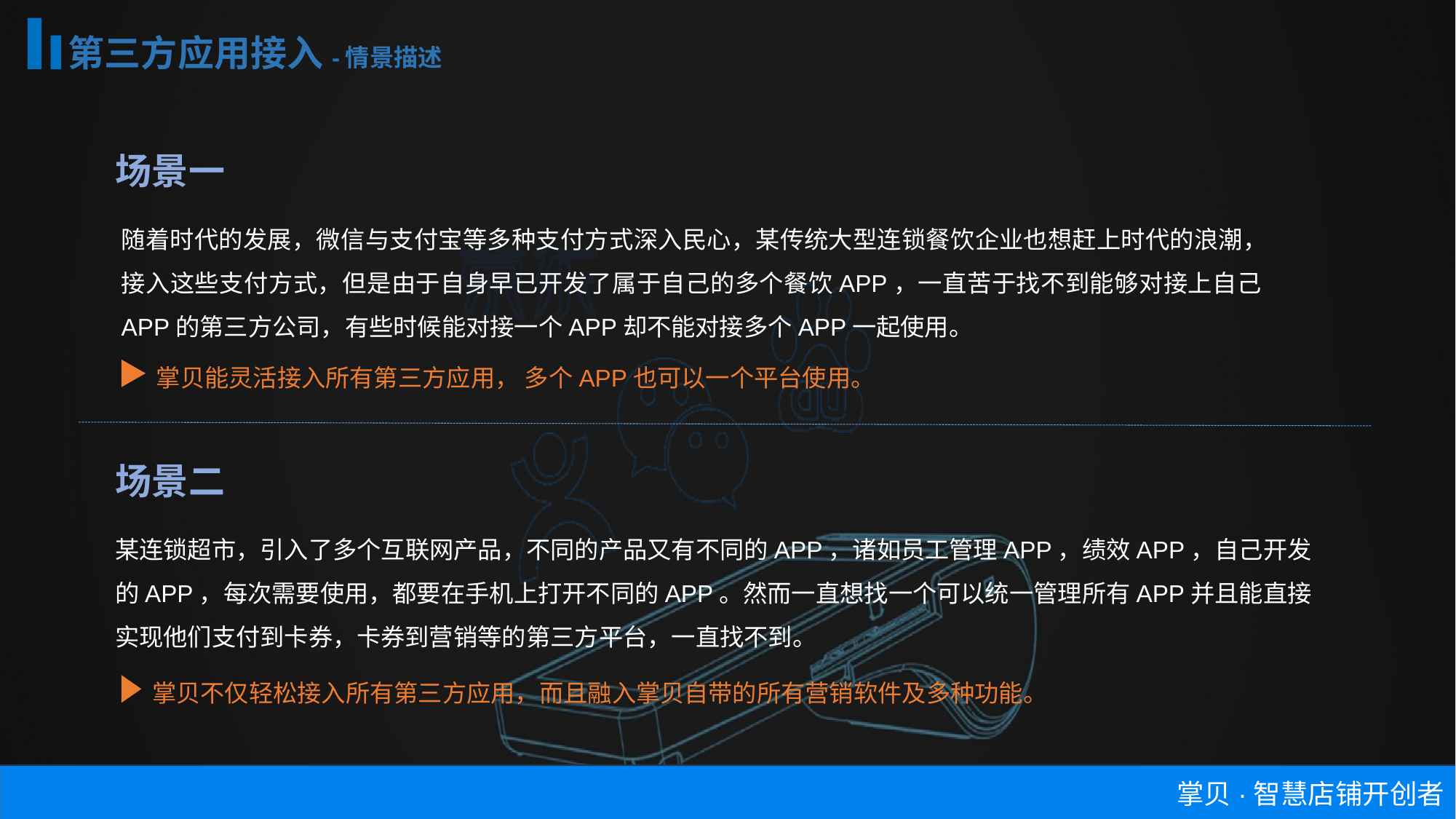

第三方应用接入-情景描述

场景一
随着时代的发展，微信与支付宝等多种支付方式深入民心，某传统大型连锁餐饮企业也想赶上时代的浪潮，接入这些支付方式，但是由于自身早已开发了属于自己的多个餐饮APP，一直苦于找不到能够对接上自己APP的第三方公司，有些时候能对接一个APP却不能对接多个APP一起使用。
掌贝能灵活接入所有第三方应用， 多个APP也可以一个平台使用。

场景二
某连锁超市，引入了多个互联网产品，不同的产品又有不同的APP，诸如员工管理APP，绩效APP，自己开发的APP，每次需要使用，都要在手机上打开不同的APP。然而一直想找一个可以统一管理所有APP并且能直接实现他们支付到卡券，卡券到营销等的第三方平台，一直找不到。
掌贝不仅轻松接入所有第三方应用，而且融入掌贝自带的所有营销软件及多种功能。